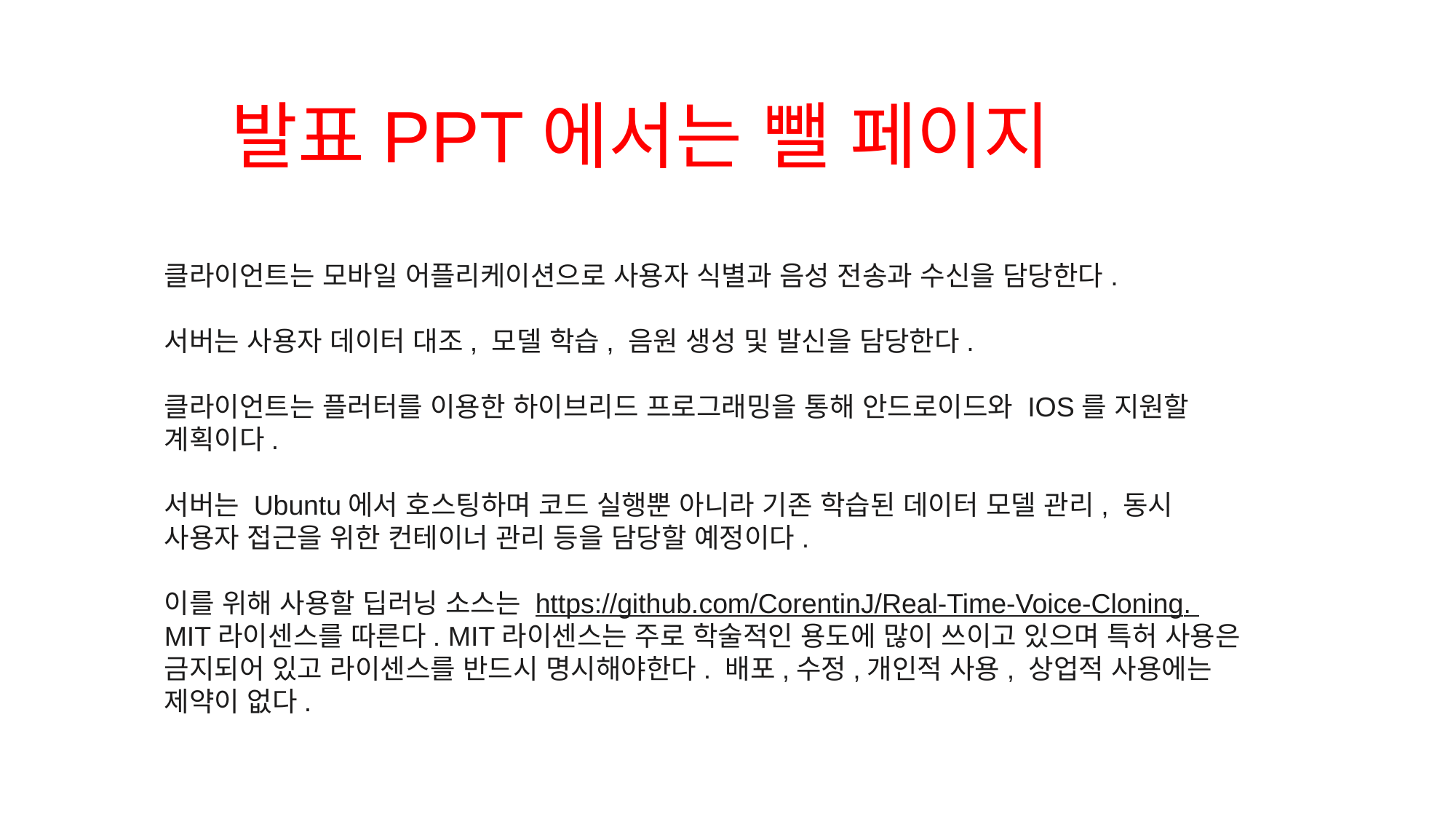

발표PPT에서는 뺄 페이지
클라이언트는 모바일 어플리케이션으로 사용자 식별과 음성 전송과 수신을 담당한다.

서버는 사용자 데이터 대조, 모델 학습, 음원 생성 및 발신을 담당한다.

클라이언트는 플러터를 이용한 하이브리드 프로그래밍을 통해 안드로이드와 IOS를 지원할 계획이다.

서버는 Ubuntu에서 호스팅하며 코드 실행뿐 아니라 기존 학습된 데이터 모델 관리, 동시 사용자 접근을 위한 컨테이너 관리 등을 담당할 예정이다.

이를 위해 사용할 딥러닝 소스는 https://github.com/CorentinJ/Real-Time-Voice-Cloning.
MIT라이센스를 따른다. MIT라이센스는 주로 학술적인 용도에 많이 쓰이고 있으며 특허 사용은 금지되어 있고 라이센스를 반드시 명시해야한다. 배포,수정,개인적 사용, 상업적 사용에는 제약이 없다.